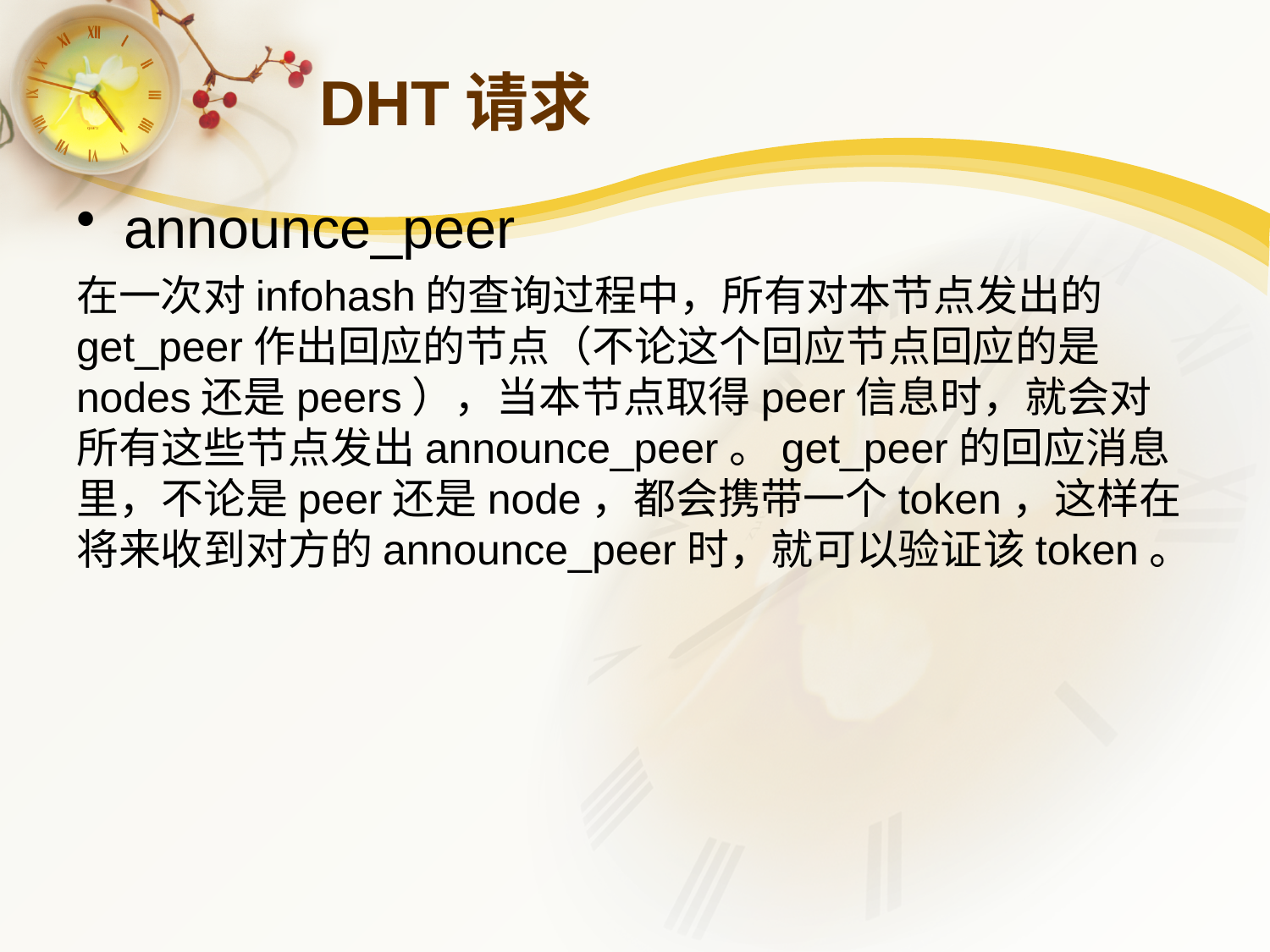

# DHT请求
announce_peer
在一次对infohash的查询过程中，所有对本节点发出的get_peer作出回应的节点（不论这个回应节点回应的是nodes还是peers），当本节点取得peer信息时，就会对所有这些节点发出announce_peer。get_peer的回应消息里，不论是peer还是node，都会携带一个token，这样在将来收到对方的announce_peer时，就可以验证该token。